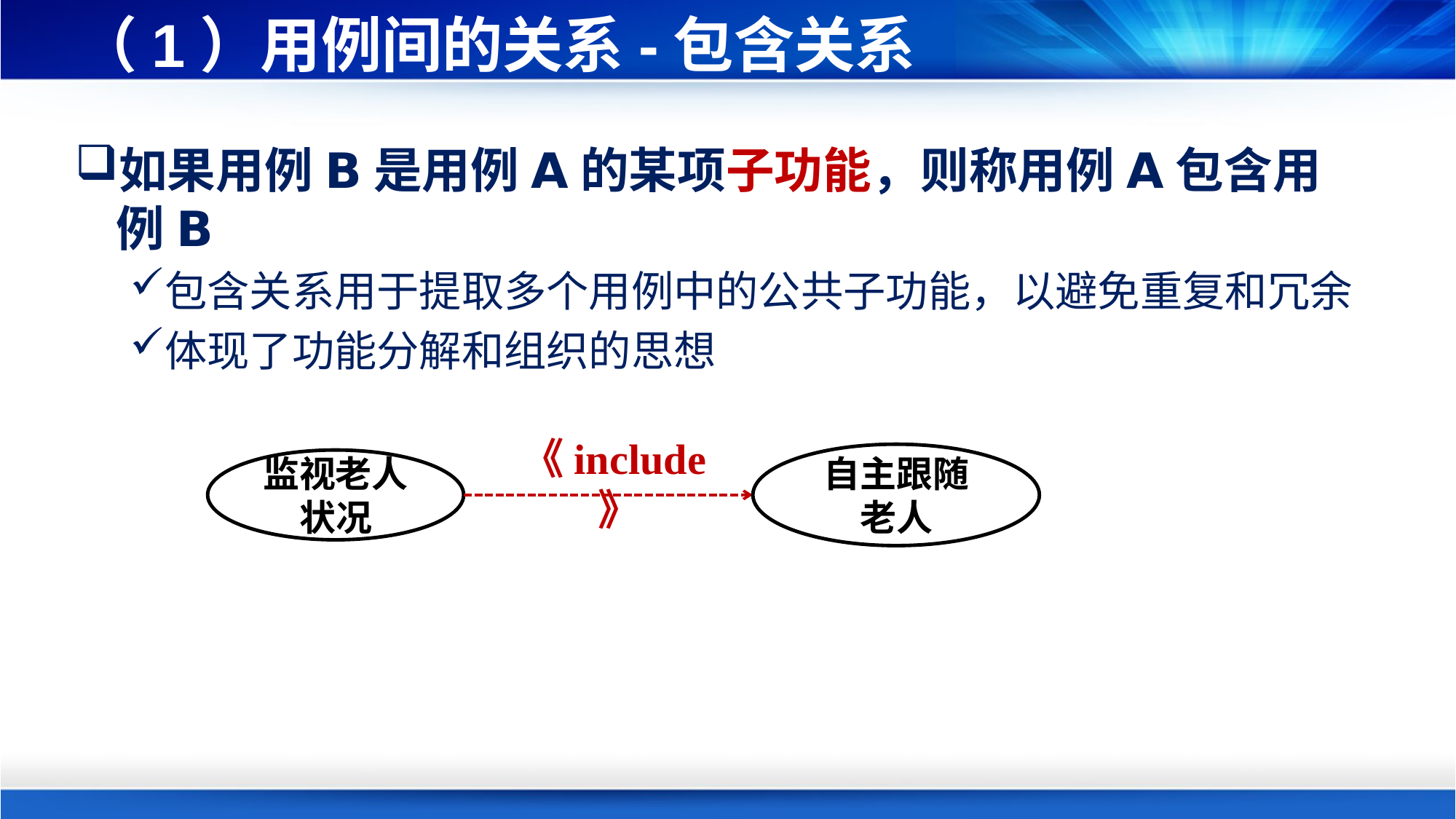

# （1）用例间的关系-包含关系
如果用例B是用例A的某项子功能，则称用例A包含用例B
包含关系用于提取多个用例中的公共子功能，以避免重复和冗余
体现了功能分解和组织的思想

《include》
自主跟随老人
监视老人状况